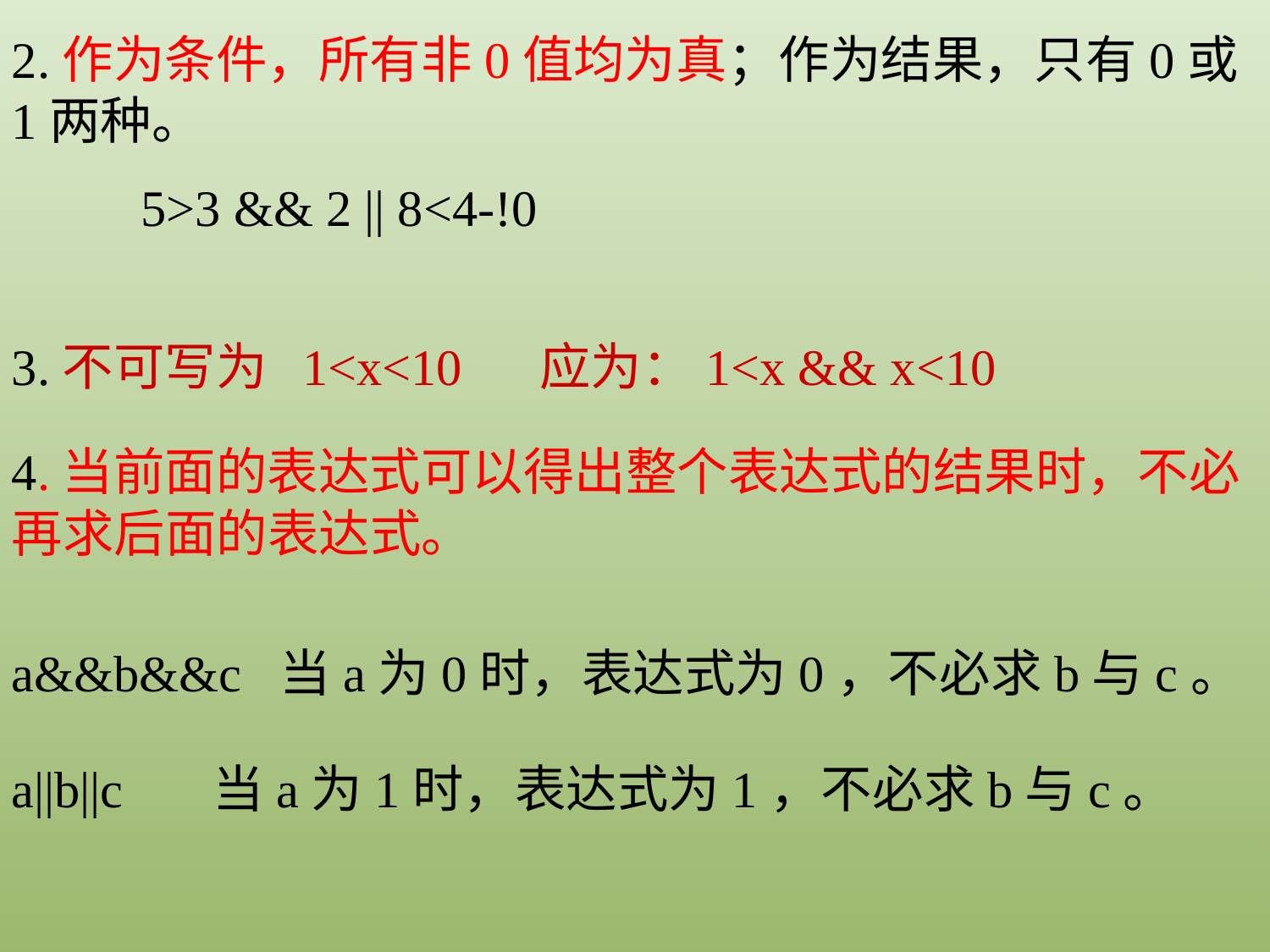

2.作为条件，所有非0值均为真；作为结果，只有0或1两种。
          5>3 && 2 || 8<4-!0
3.不可写为  1<x<10     应为：1<x && x<10
4.当前面的表达式可以得出整个表达式的结果时，不必再求后面的表达式。
a&&b&&c  当a为0时，表达式为0，不必求b与c。
a||b||c      当a为1时，表达式为1，不必求b与c。
65